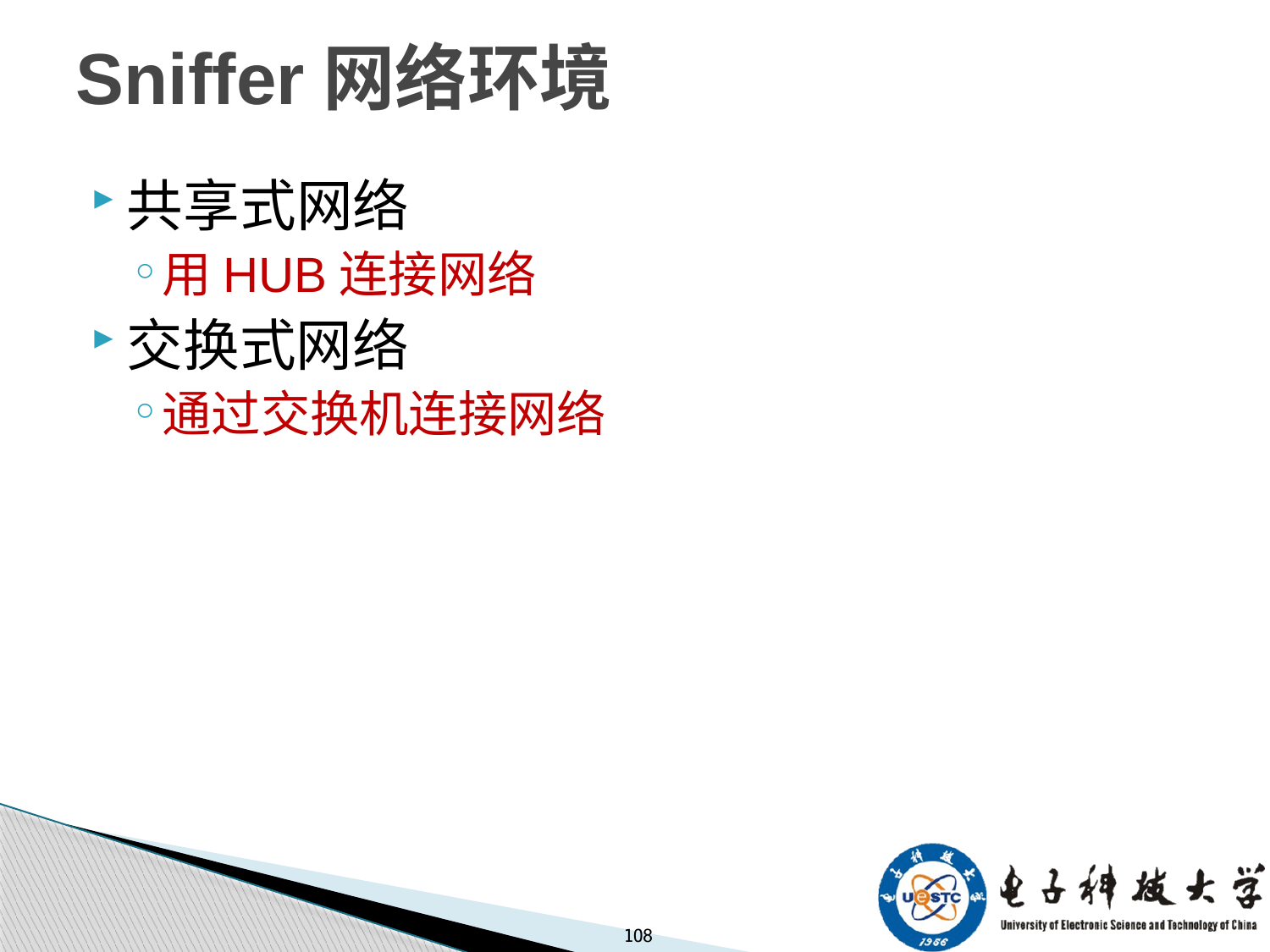

# Sniffer网络环境
共享式网络
用HUB连接网络
交换式网络
通过交换机连接网络
108